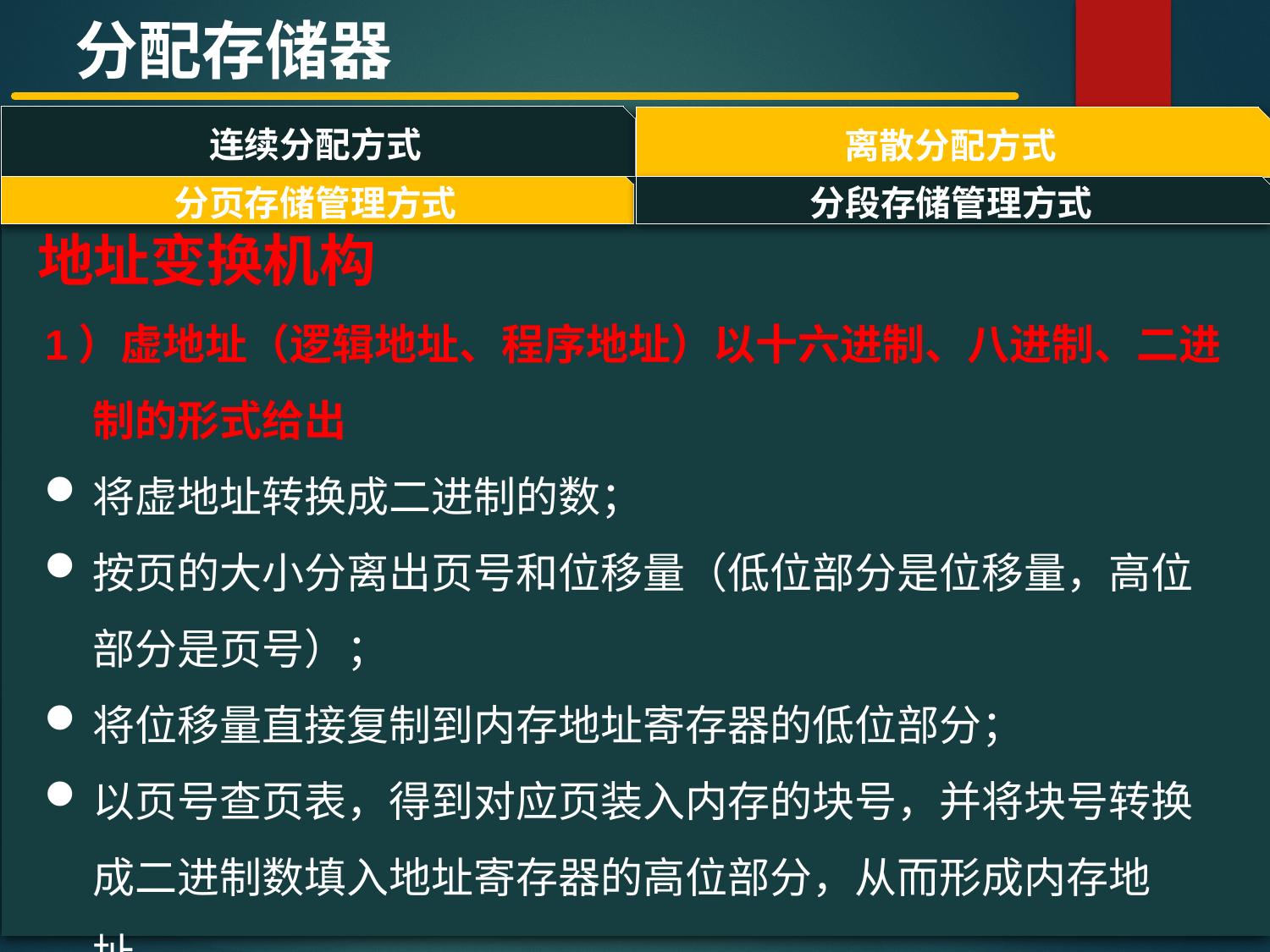

分配存储器
连续分配方式
离散分配方式
#
分页存储管理方式
分段存储管理方式
地址变换机构
1）虚地址（逻辑地址、程序地址）以十六进制、八进制、二进制的形式给出
将虚地址转换成二进制的数；
按页的大小分离出页号和位移量（低位部分是位移量，高位部分是页号）；
将位移量直接复制到内存地址寄存器的低位部分；
以页号查页表，得到对应页装入内存的块号，并将块号转换成二进制数填入地址寄存器的高位部分，从而形成内存地址。